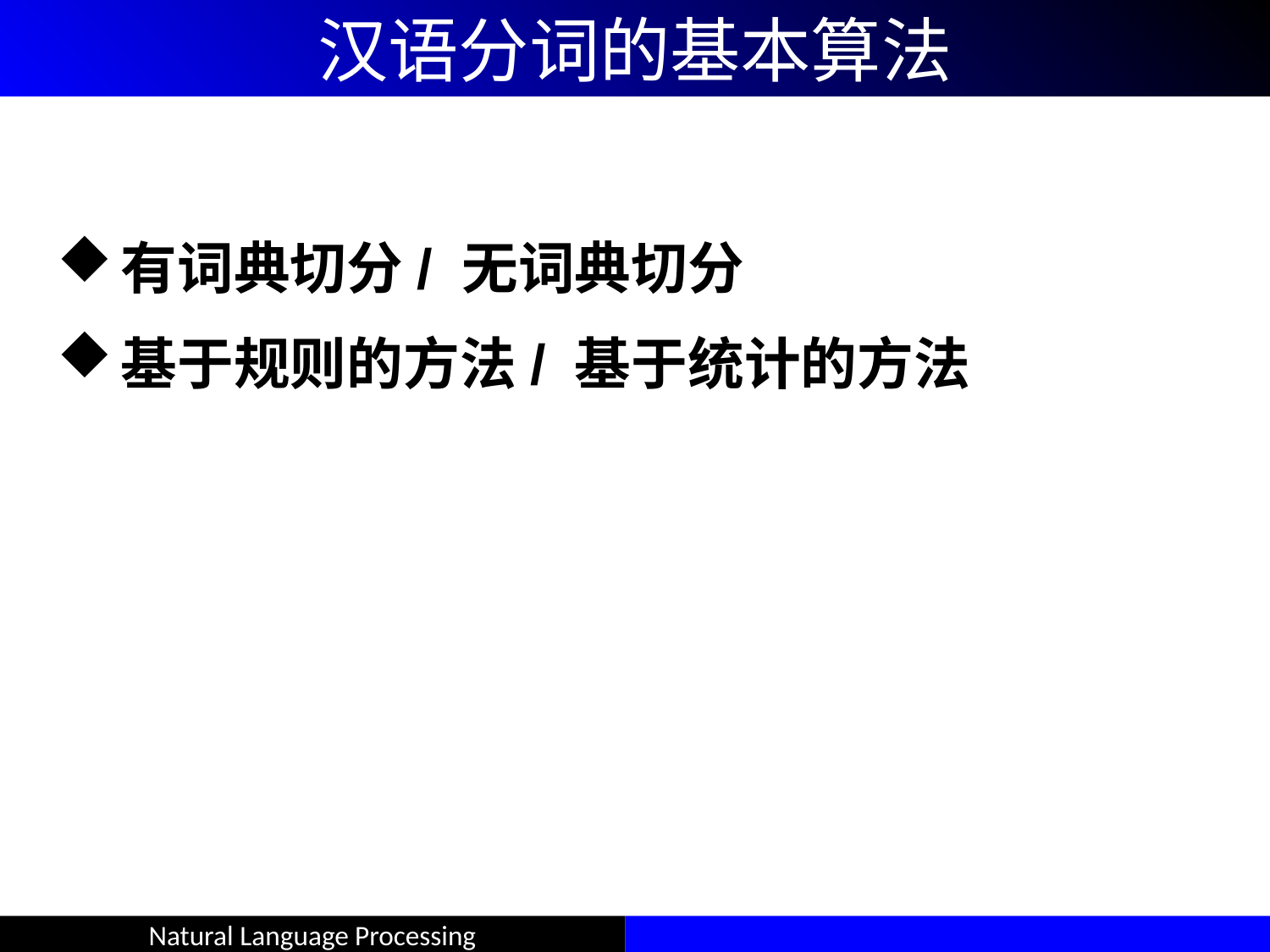

# 汉语分词的基本算法
有词典切分/ 无词典切分
基于规则的方法/ 基于统计的方法